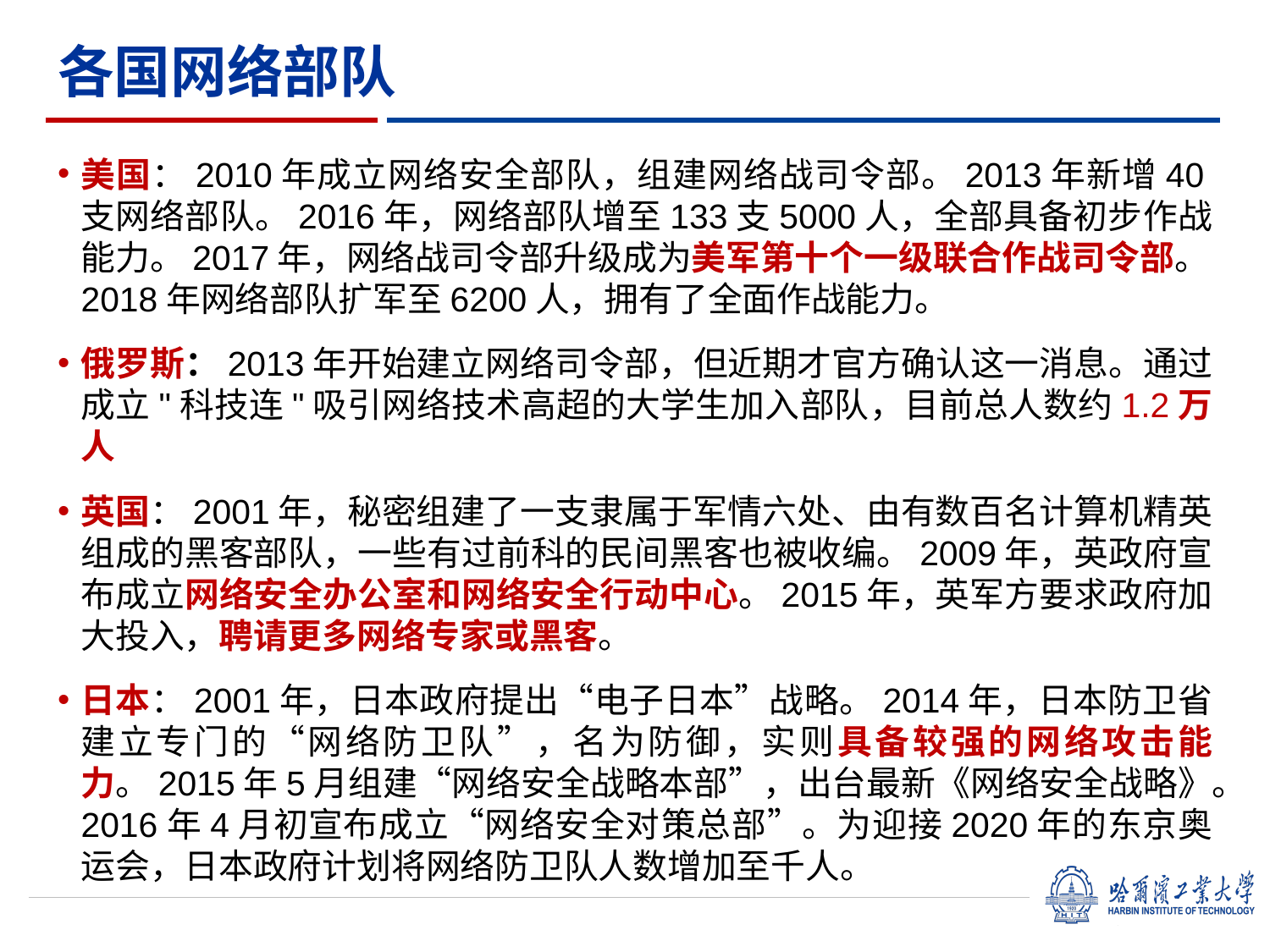

# 各国网络部队
美国：2010年成立网络安全部队，组建网络战司令部。2013年新增40支网络部队。2016年，网络部队增至133支5000人，全部具备初步作战能力。2017年，网络战司令部升级成为美军第十个一级联合作战司令部。2018年网络部队扩军至6200人，拥有了全面作战能力。
俄罗斯：2013年开始建立网络司令部，但近期才官方确认这一消息。通过成立"科技连"吸引网络技术高超的大学生加入部队，目前总人数约1.2万人
英国：2001年，秘密组建了一支隶属于军情六处、由有数百名计算机精英组成的黑客部队，一些有过前科的民间黑客也被收编。2009年，英政府宣布成立网络安全办公室和网络安全行动中心。2015年，英军方要求政府加大投入，聘请更多网络专家或黑客。
日本：2001年，日本政府提出“电子日本”战略。2014年，日本防卫省建立专门的“网络防卫队”，名为防御，实则具备较强的网络攻击能力。2015年5月组建“网络安全战略本部”，出台最新《网络安全战略》。2016年4月初宣布成立“网络安全对策总部”。为迎接2020年的东京奥运会，日本政府计划将网络防卫队人数增加至千人。